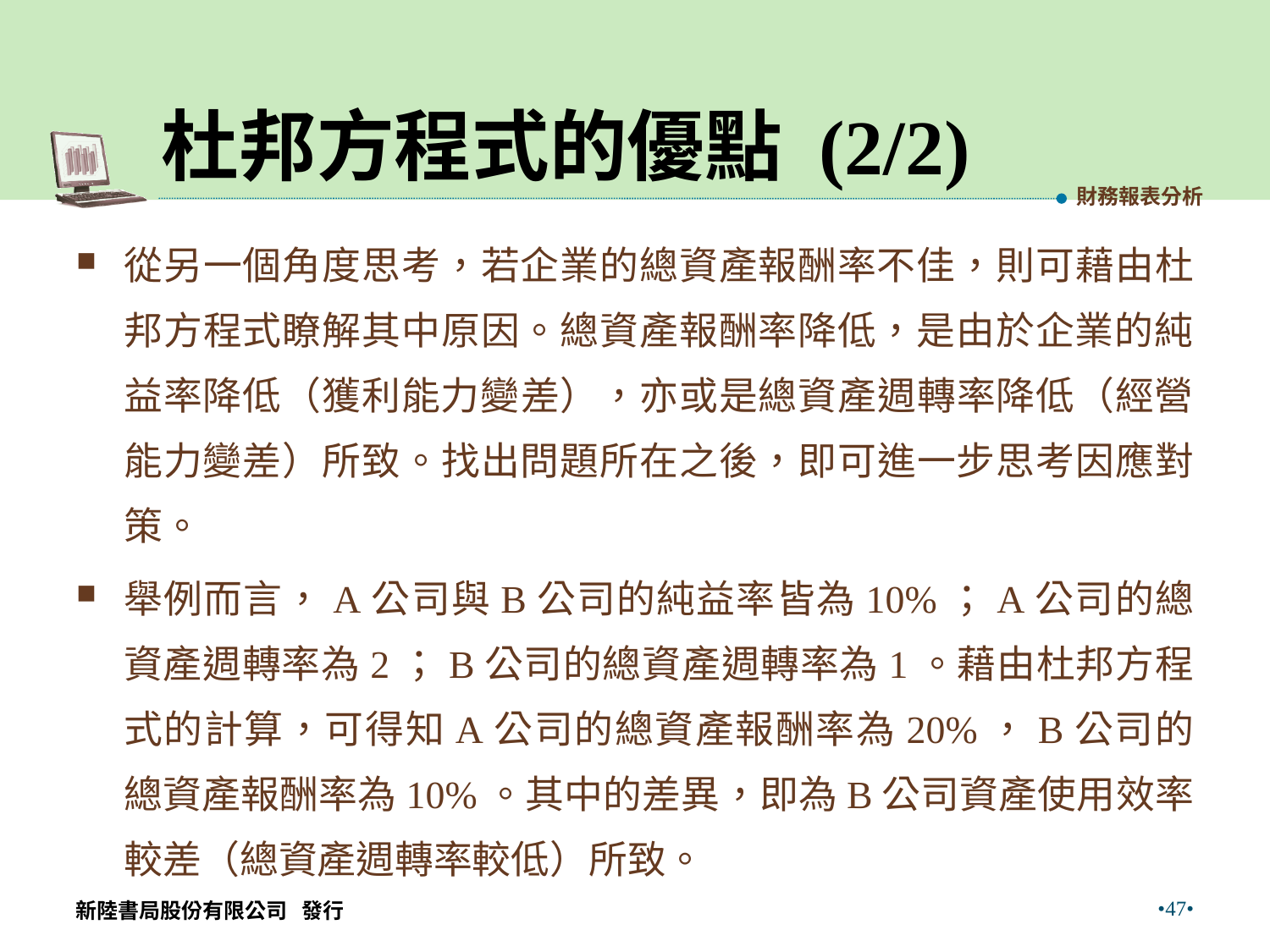

# 杜邦方程式的優點 (2/2)
財務報表分析
從另一個角度思考，若企業的總資產報酬率不佳，則可藉由杜邦方程式瞭解其中原因。總資產報酬率降低，是由於企業的純益率降低（獲利能力變差），亦或是總資產週轉率降低（經營能力變差）所致。找出問題所在之後，即可進一步思考因應對策。
舉例而言，A公司與B公司的純益率皆為10%；A公司的總資產週轉率為2；B公司的總資產週轉率為1。藉由杜邦方程式的計算，可得知A公司的總資產報酬率為20%，B公司的總資產報酬率為10%。其中的差異，即為B公司資產使用效率較差（總資產週轉率較低）所致。
•47•